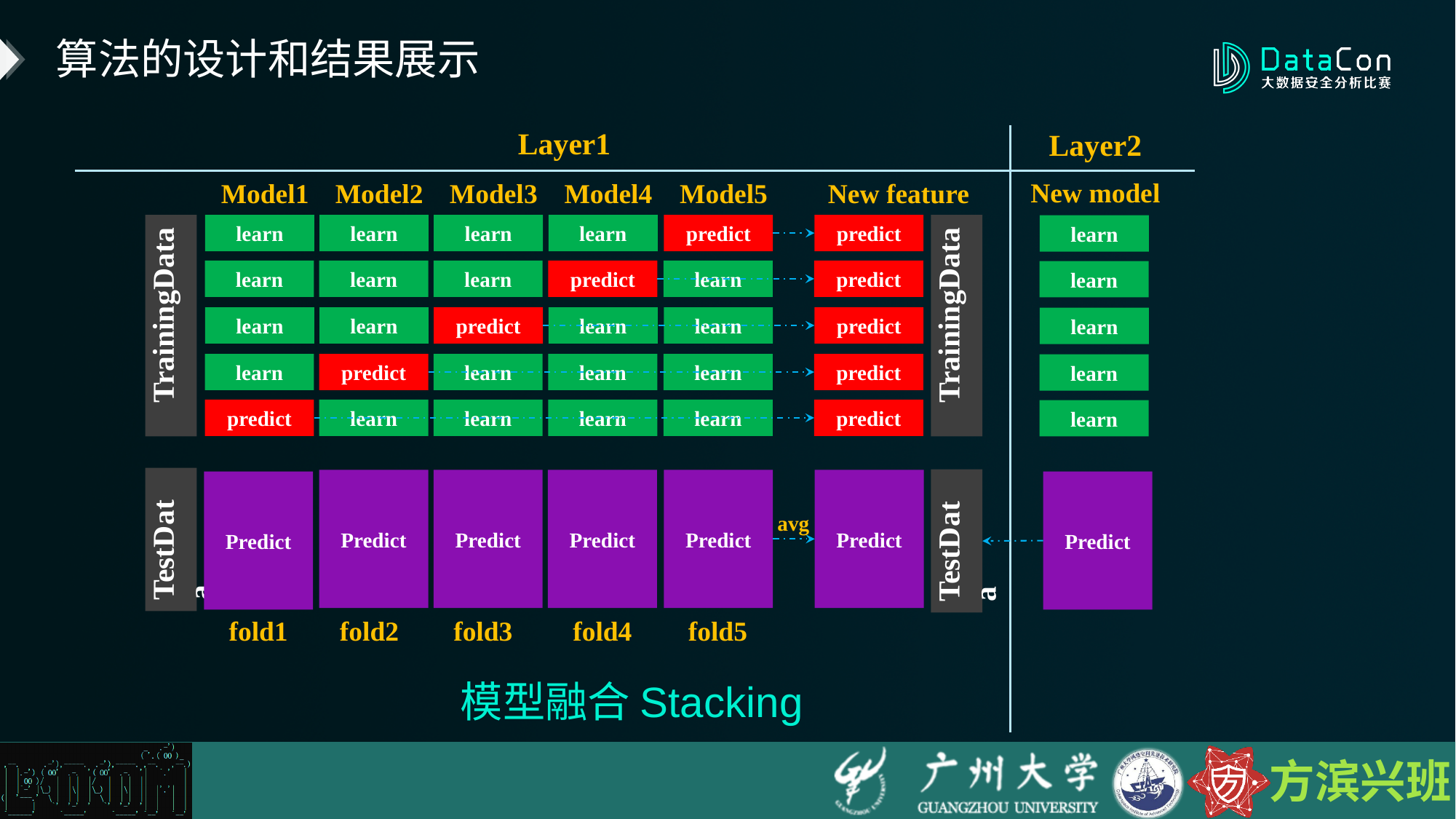

算法的设计和结果展示
Layer1
Layer2
New model
Model1
Model2
Model3
Model4
Model5
New feature
TrainingData
TrainingData

learn
learn
learn
learn
predict
predict

learn
learn
learn
learn
predict
learn
predict
learn
learn
learn
predict
learn
learn
predict
learn
learn
predict
learn
learn
learn
predict
learn
predict
learn
learn
learn
learn
predict
learn

Predict

Predict

Predict

Predict

Predict

Predict

Predict

TestData
TestData
avg
模型融合Stacking
fold4
fold2
fold3
fold5
fold1